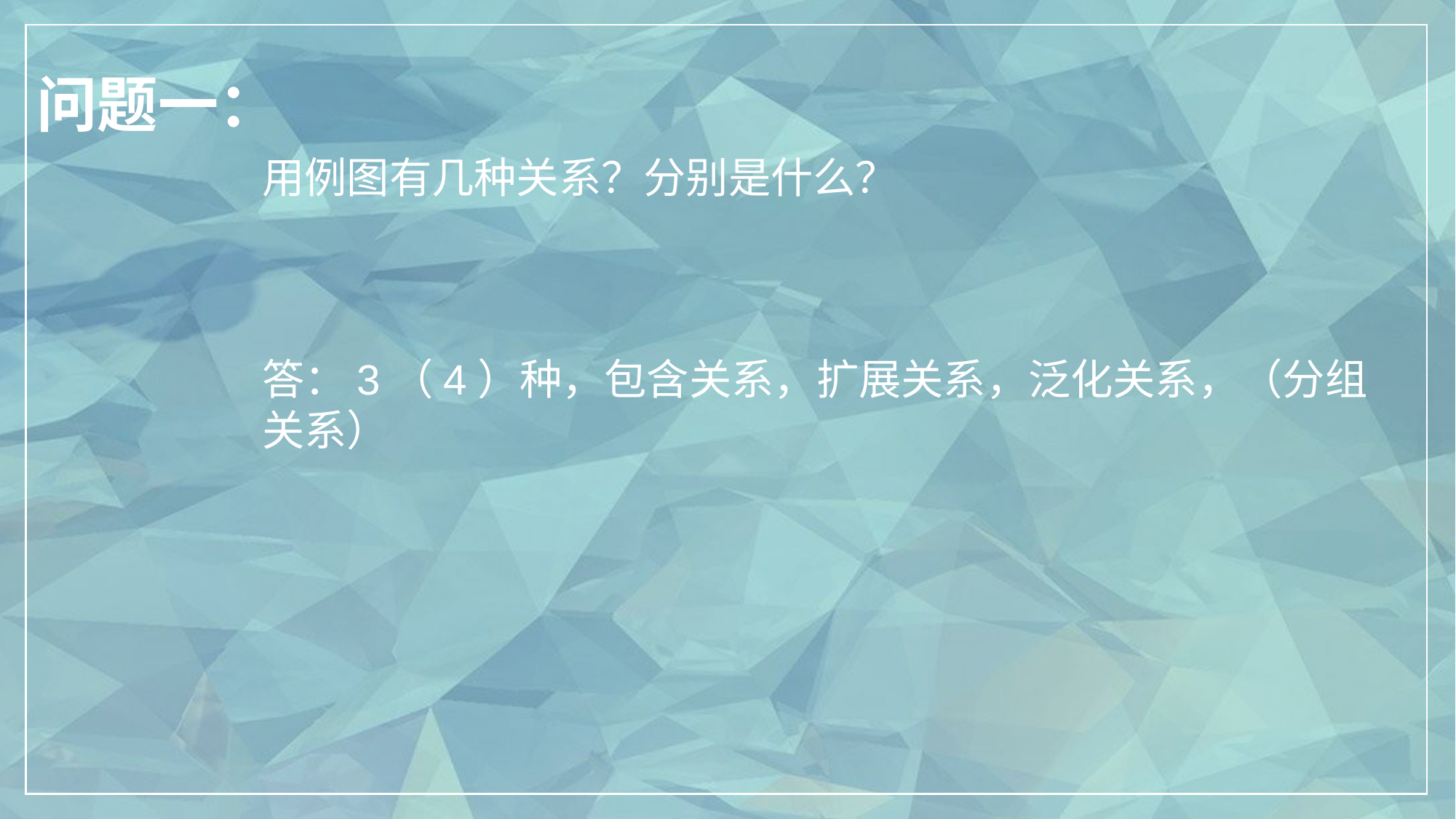

问题一：
用例图有几种关系？分别是什么？
答：3（4）种，包含关系，扩展关系，泛化关系，（分组关系）